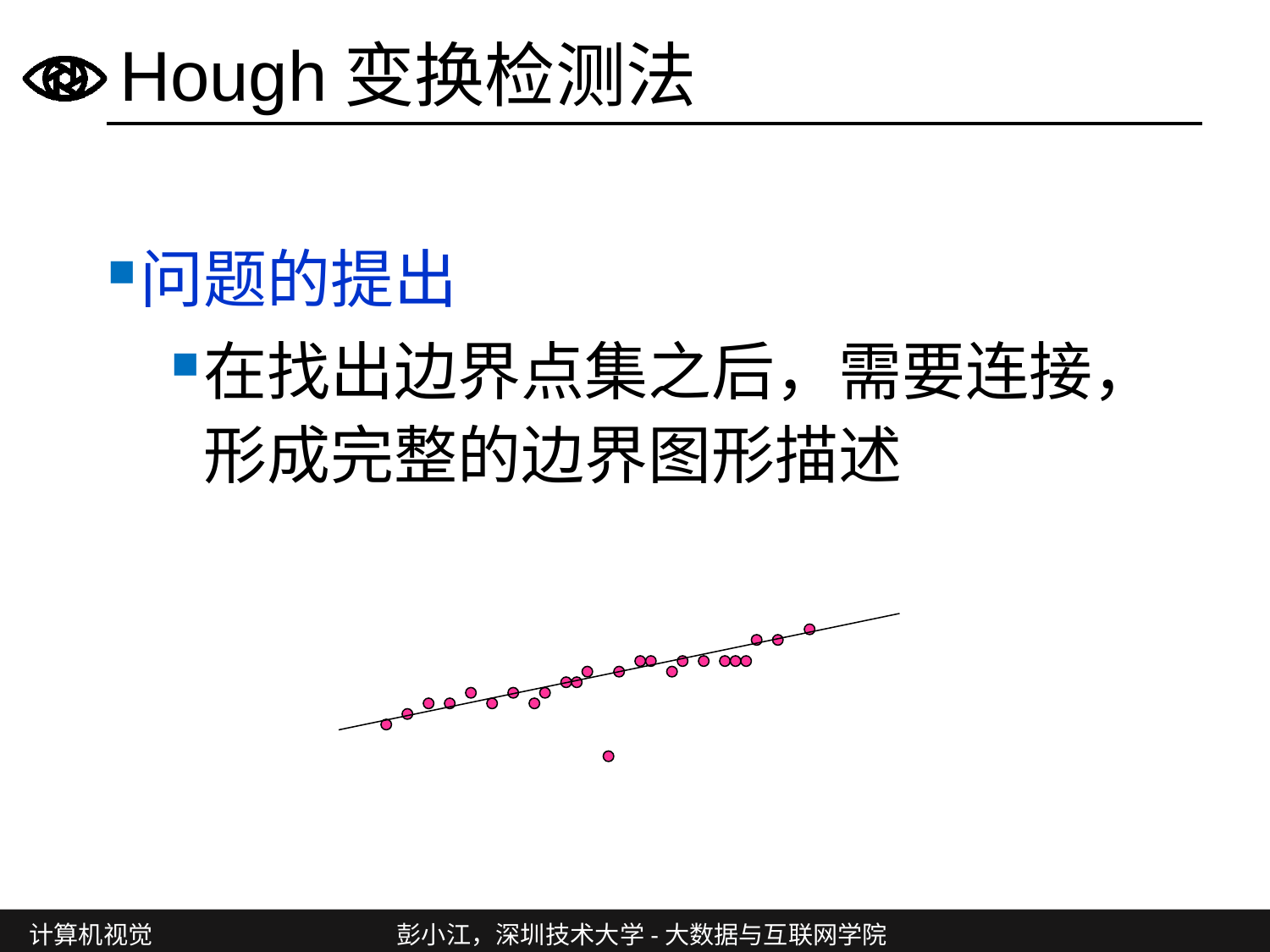

# Hough变换检测法
问题的提出
在找出边界点集之后，需要连接，形成完整的边界图形描述